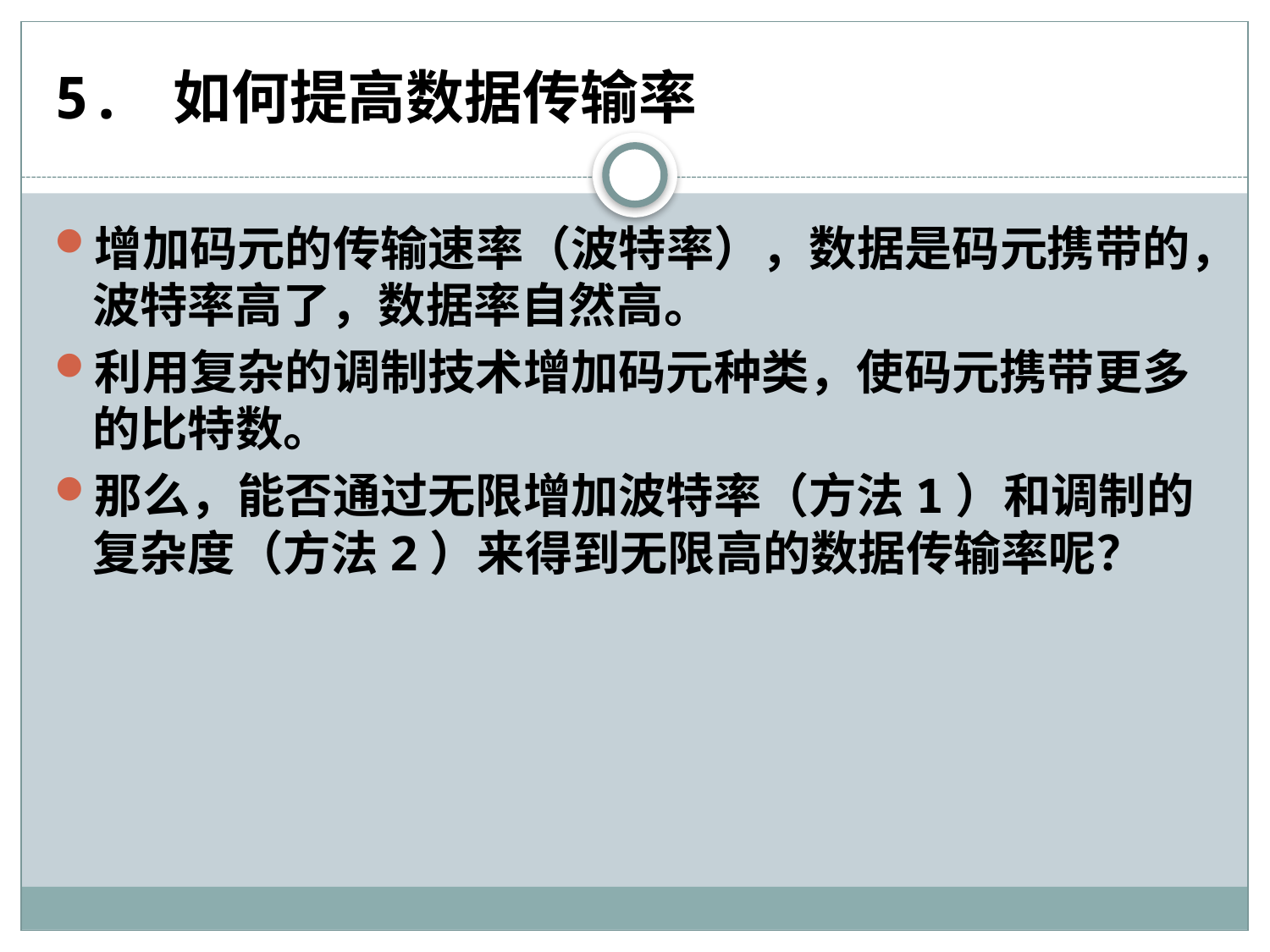

# 5. 如何提高数据传输率
增加码元的传输速率（波特率），数据是码元携带的，波特率高了，数据率自然高。
利用复杂的调制技术增加码元种类，使码元携带更多的比特数。
那么，能否通过无限增加波特率（方法1）和调制的复杂度（方法2）来得到无限高的数据传输率呢？